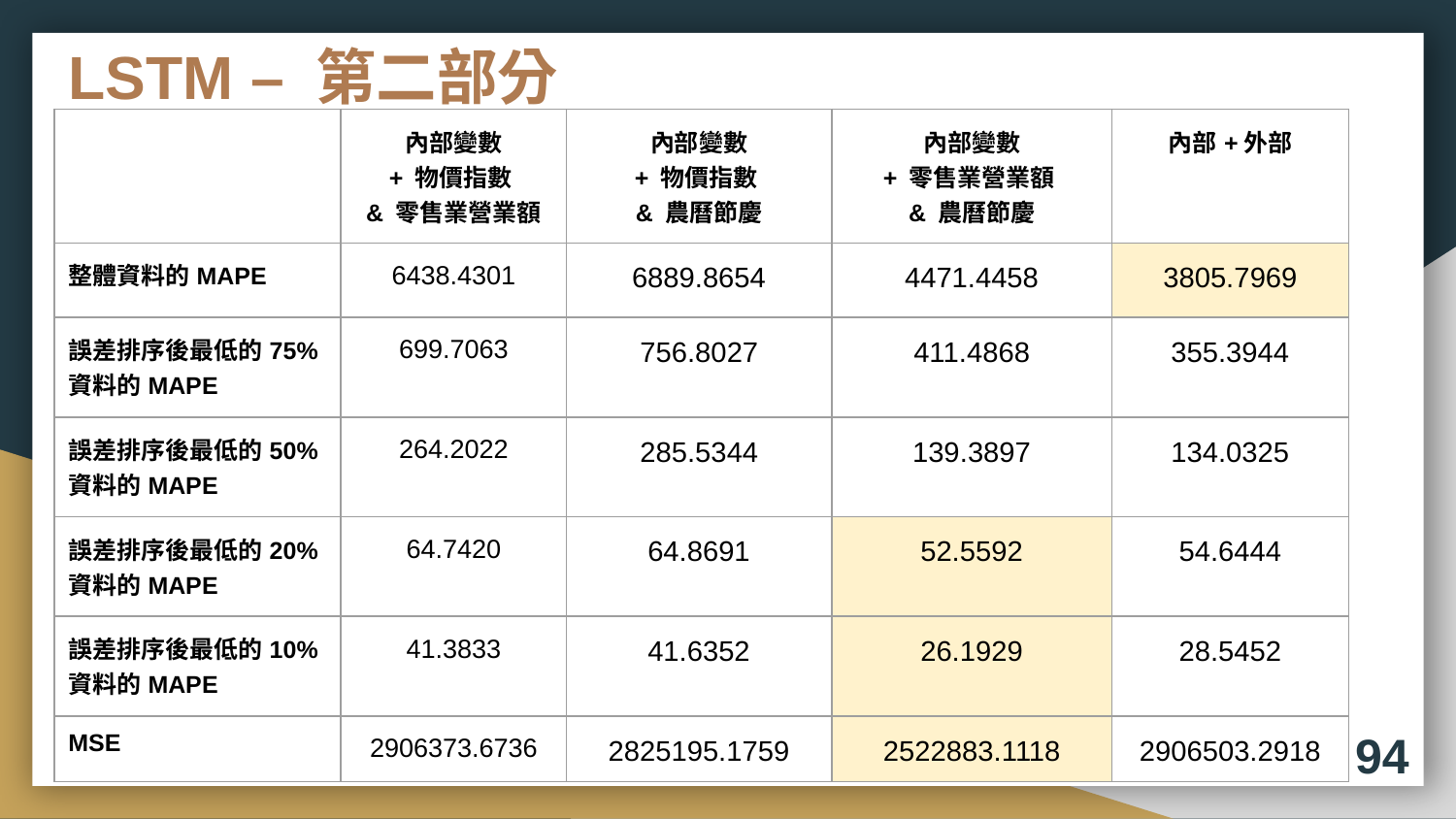

# LSTM – 第二部分
|  | 內部變數 + 物價指數 & 零售業營業額 | 內部變數 + 物價指數 & 農曆節慶 | 內部變數 + 零售業營業額 & 農曆節慶 | 內部+外部 |
| --- | --- | --- | --- | --- |
| 整體資料的MAPE | 6438.4301 | 6889.8654 | 4471.4458 | 3805.7969 |
| 誤差排序後最低的75%資料的MAPE | 699.7063 | 756.8027 | 411.4868 | 355.3944 |
| 誤差排序後最低的50%資料的MAPE | 264.2022 | 285.5344 | 139.3897 | 134.0325 |
| 誤差排序後最低的20%資料的MAPE | 64.7420 | 64.8691 | 52.5592 | 54.6444 |
| 誤差排序後最低的10%資料的MAPE | 41.3833 | 41.6352 | 26.1929 | 28.5452 |
| MSE | 2906373.6736 | 2825195.1759 | 2522883.1118 | 2906503.2918 |
94